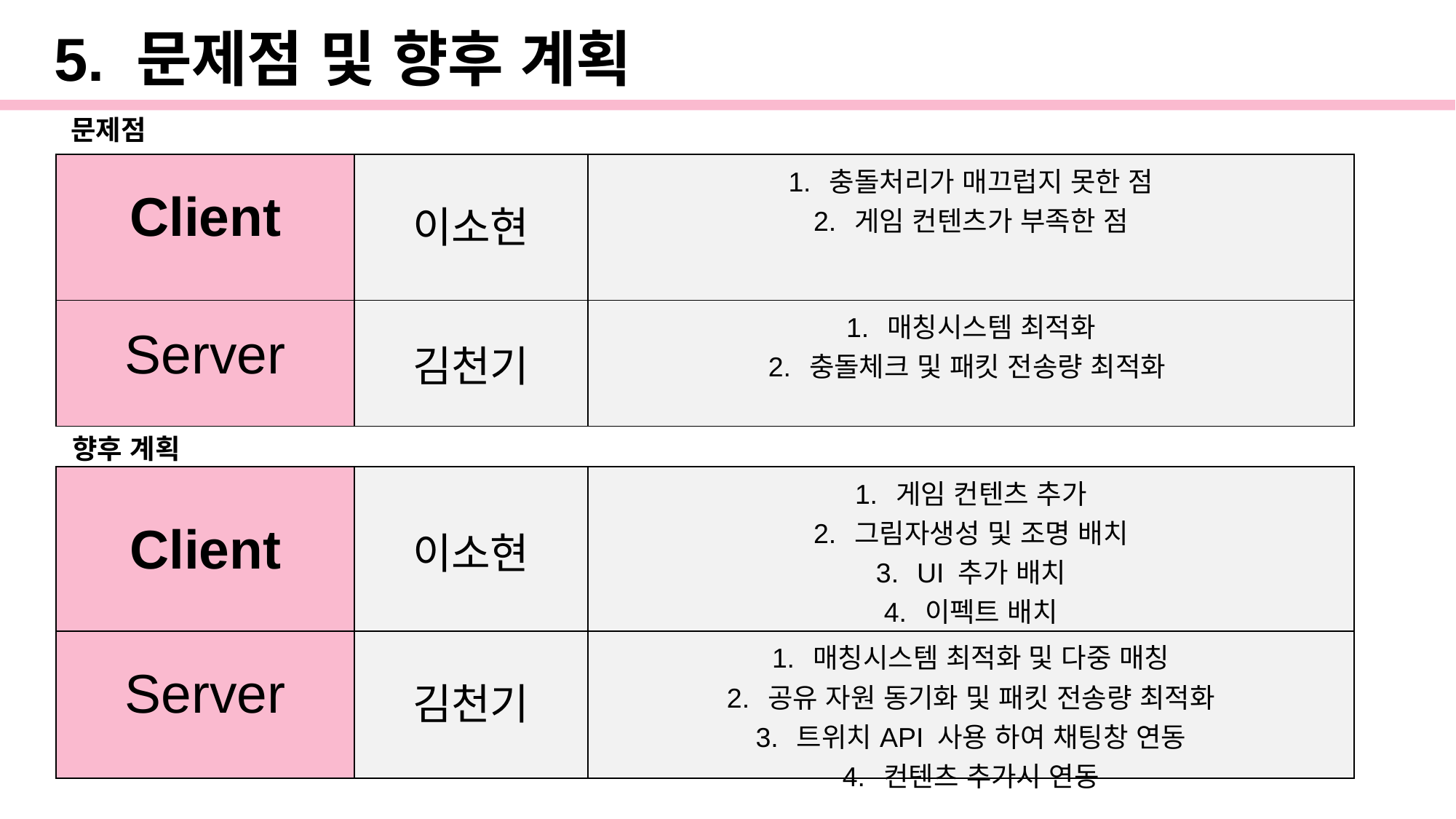

5. 문제점 및 향후 계획

문제점
| Client | 이소현 | 충돌처리가 매끄럽지 못한 점 게임 컨텐츠가 부족한 점 |
| --- | --- | --- |
| Server | 김천기 | 매칭시스템 최적화 충돌체크 및 패킷 전송량 최적화 |
향후 계획
| Client | 이소현 | 게임 컨텐츠 추가 그림자생성 및 조명 배치 UI 추가 배치 이펙트 배치 |
| --- | --- | --- |
| Server | 김천기 | 매칭시스템 최적화 및 다중 매칭 공유 자원 동기화 및 패킷 전송량 최적화 트위치API 사용 하여 채팅창 연동 컨텐츠 추가시 연동 |